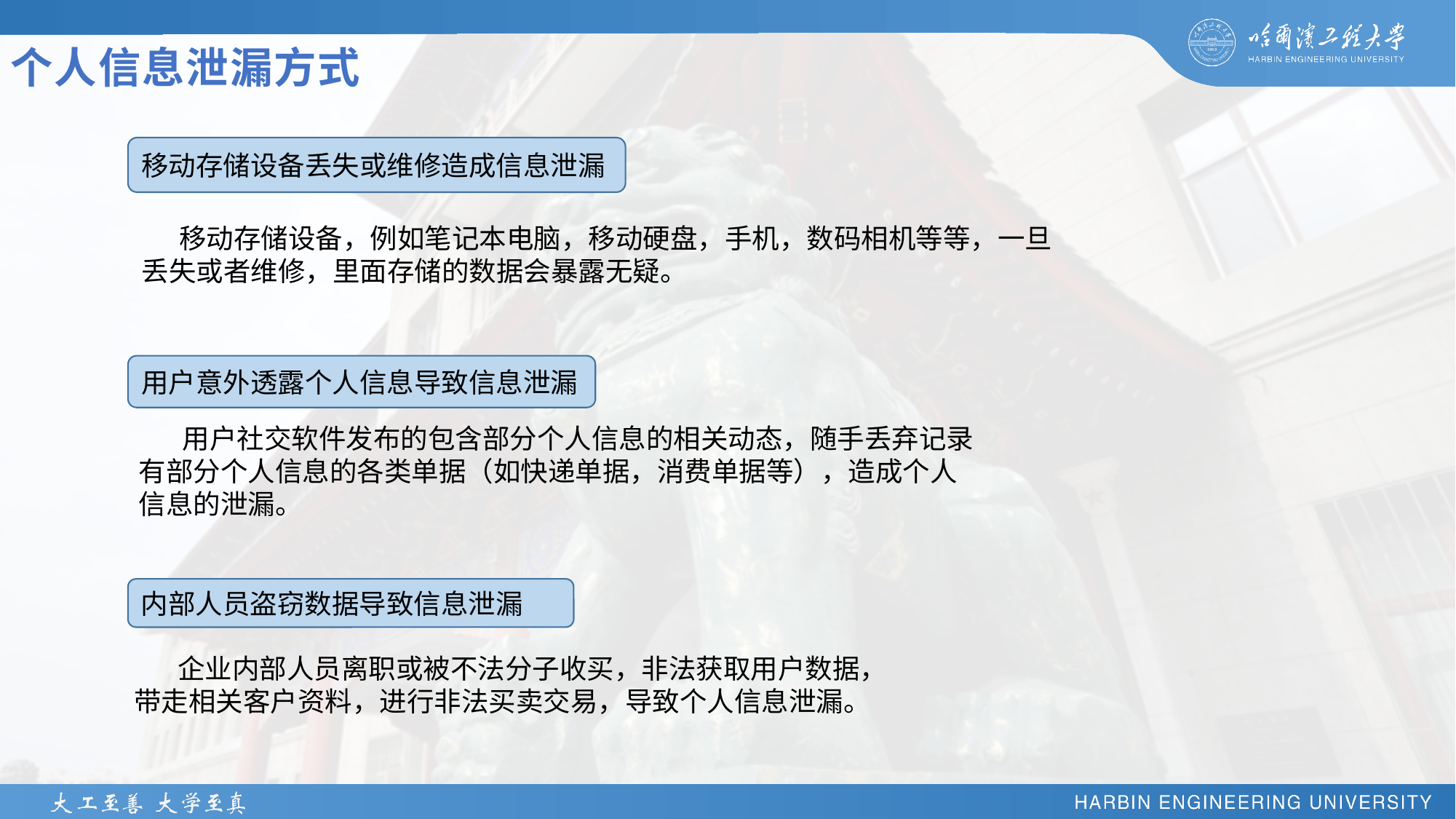

# 个人信息泄漏方式
移动存储设备丢失或维修造成信息泄漏
      移动存储设备，例如笔记本电脑，移动硬盘，手机，数码相机等等，一旦     丢失或者维修，里面存储的数据会暴露无疑。
用户意外透露个人信息导致信息泄漏
      用户社交软件发布的包含部分个人信息的相关动态，随手丢弃记录有部分个人信息的各类单据（如快递单据，消费单据等），造成个人信息的泄漏。

内部人员盗窃数据导致信息泄漏
      企业内部人员离职或被不法分子收买，非法获取用户数据，带走相关客户资料，进行非法买卖交易，导致个人信息泄漏。